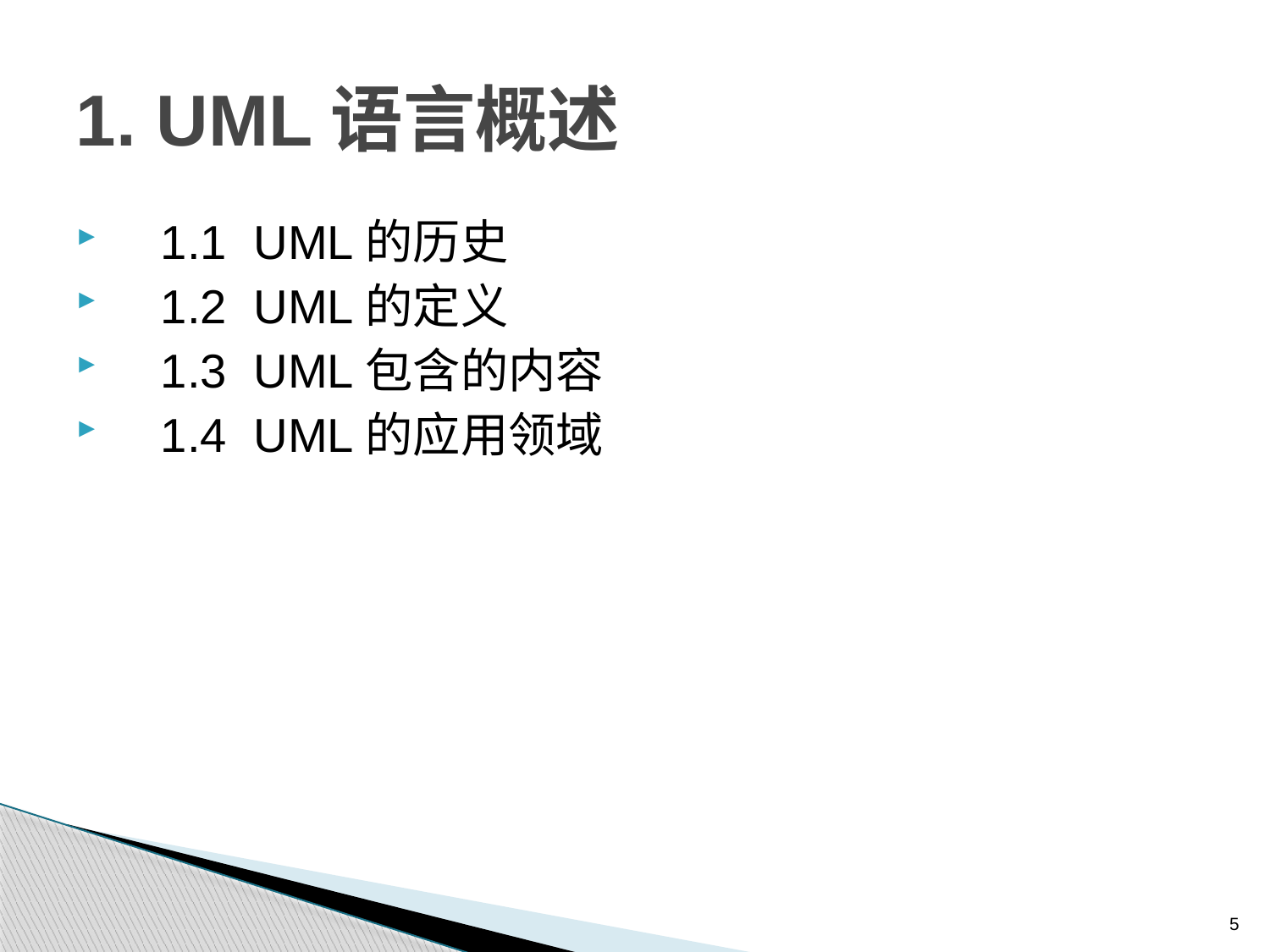

# 1. UML语言概述
1.1  UML的历史
1.2  UML的定义
1.3  UML包含的内容
1.4  UML的应用领域

5